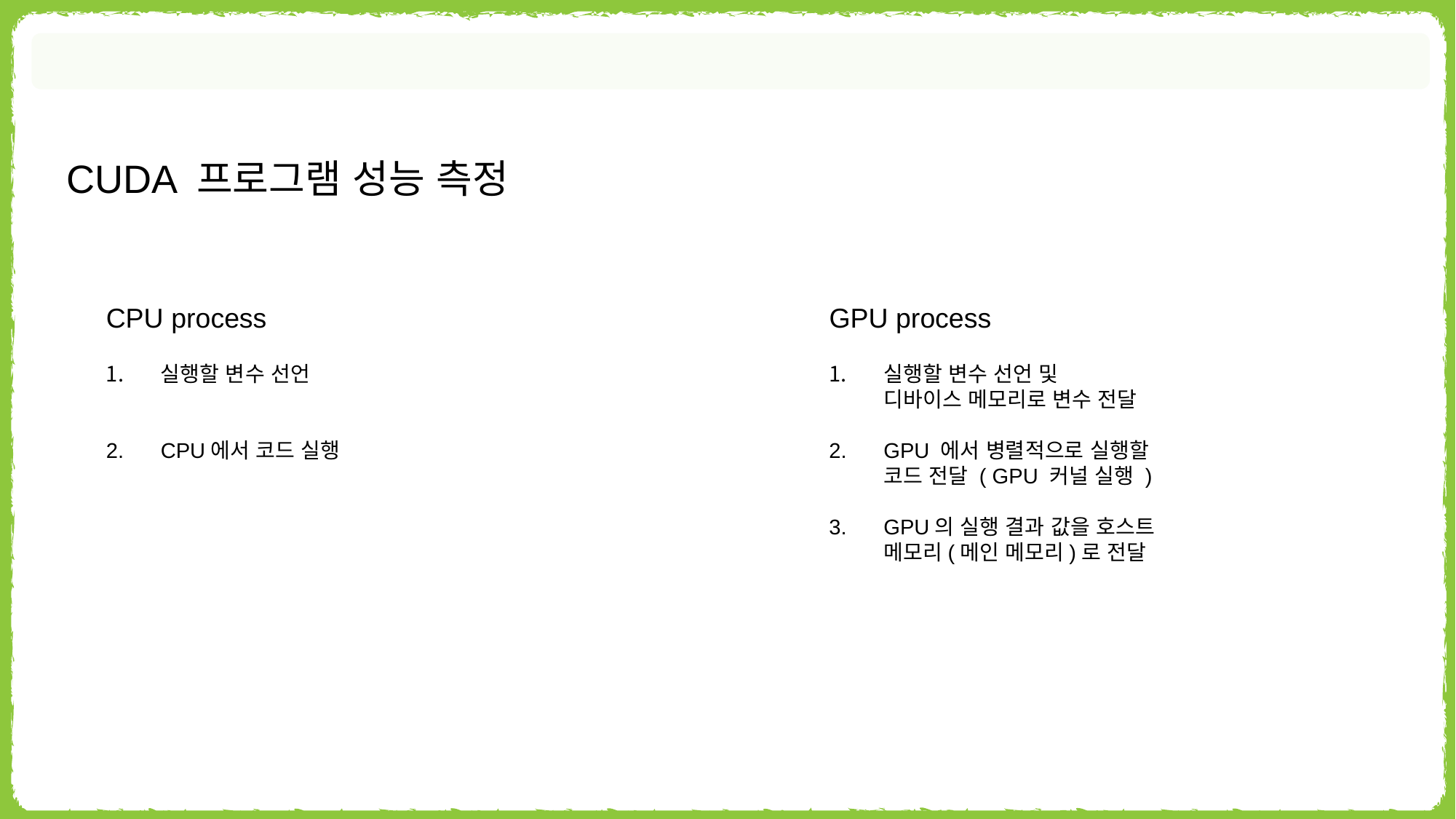

CUDA 프로그램 성능 측정
CPU process
GPU process
실행할 변수 선언

CPU에서 코드 실행
실행할 변수 선언 및
디바이스 메모리로 변수 전달

GPU 에서 병렬적으로 실행할
코드 전달 ( GPU 커널 실행 )

GPU의 실행 결과 값을 호스트 메모리(메인 메모리)로 전달